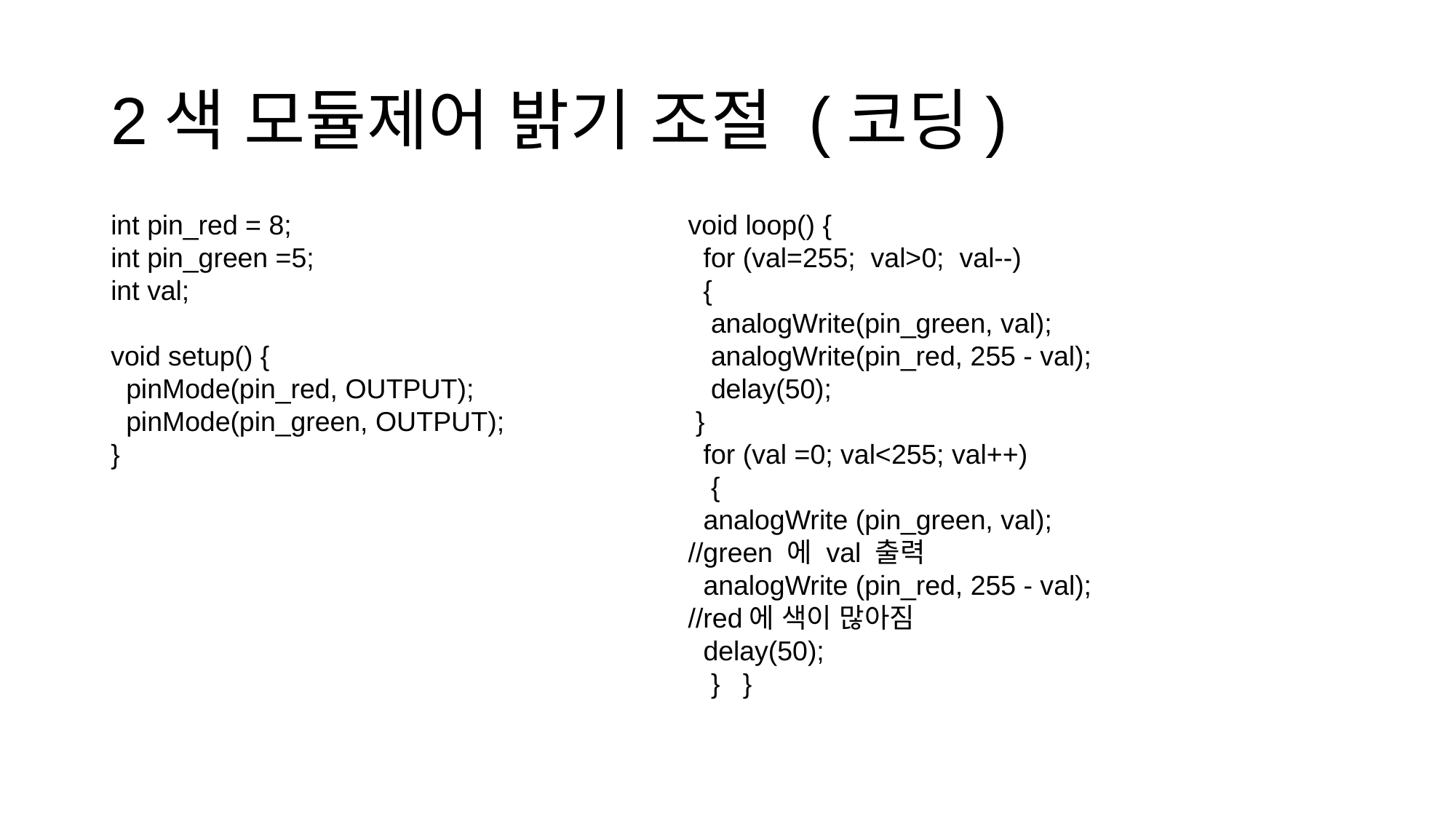

# 2색 모듈제어 밝기 조절 (코딩)
int pin_red = 8;
int pin_green =5;
int val;

void setup() {
  pinMode(pin_red, OUTPUT);
  pinMode(pin_green, OUTPUT);
}
void loop() {
  for (val=255;  val>0;  val--)
  {
   analogWrite(pin_green, val);
   analogWrite(pin_red, 255 - val);
   delay(50);
 }
  for (val =0; val<255; val++)
   {
  analogWrite (pin_green, val);
//green 에 val 출력
  analogWrite (pin_red, 255 - val);
//red에 색이 많아짐
  delay(50);
   }   }